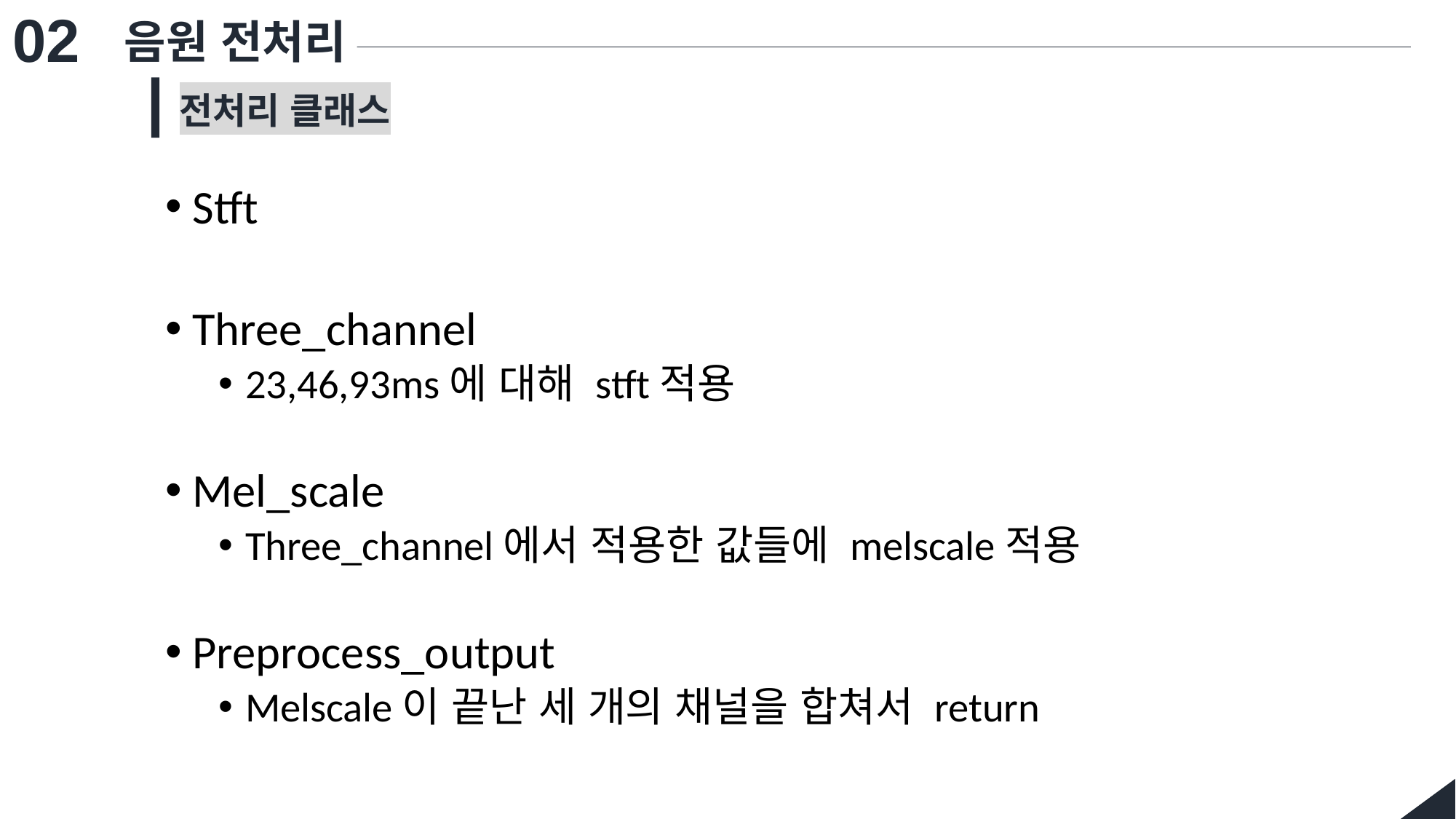

02
음원 전처리

전처리 클래스
Stft
Three_channel
23,46,93ms에 대해 stft적용
Mel_scale
Three_channel에서 적용한 값들에 melscale적용
Preprocess_output
Melscale이 끝난 세 개의 채널을 합쳐서 return